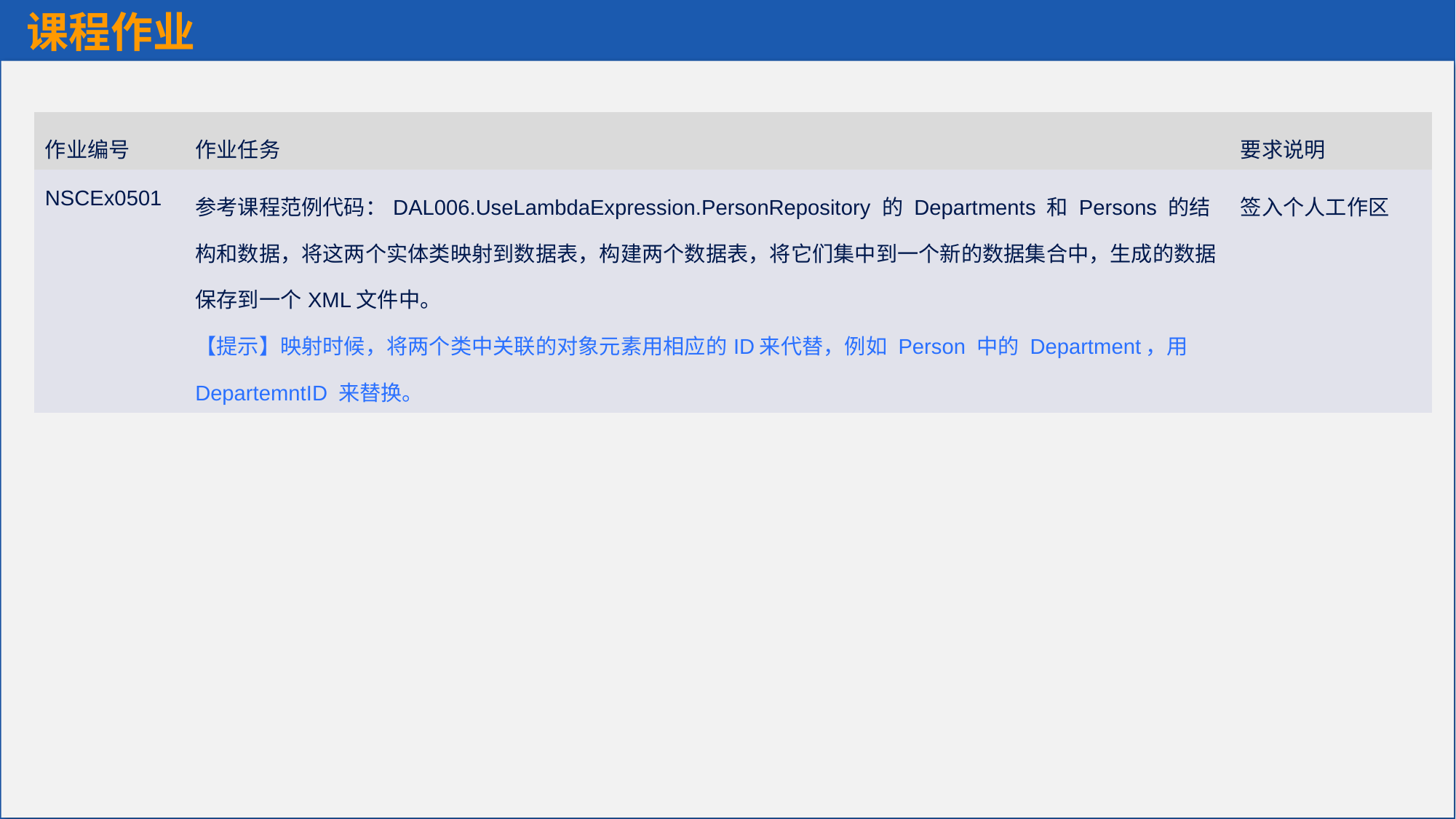

课程作业
| 作业编号 | 作业任务 | 要求说明 |
| --- | --- | --- |
| NSCEx0501 | 参考课程范例代码：DAL006.UseLambdaExpression.PersonRepository 的 Departments 和 Persons 的结构和数据，将这两个实体类映射到数据表，构建两个数据表，将它们集中到一个新的数据集合中，生成的数据保存到一个XML文件中。 【提示】映射时候，将两个类中关联的对象元素用相应的ID来代替，例如 Person 中的 Department，用 DepartemntID 来替换。 | 签入个人工作区 |